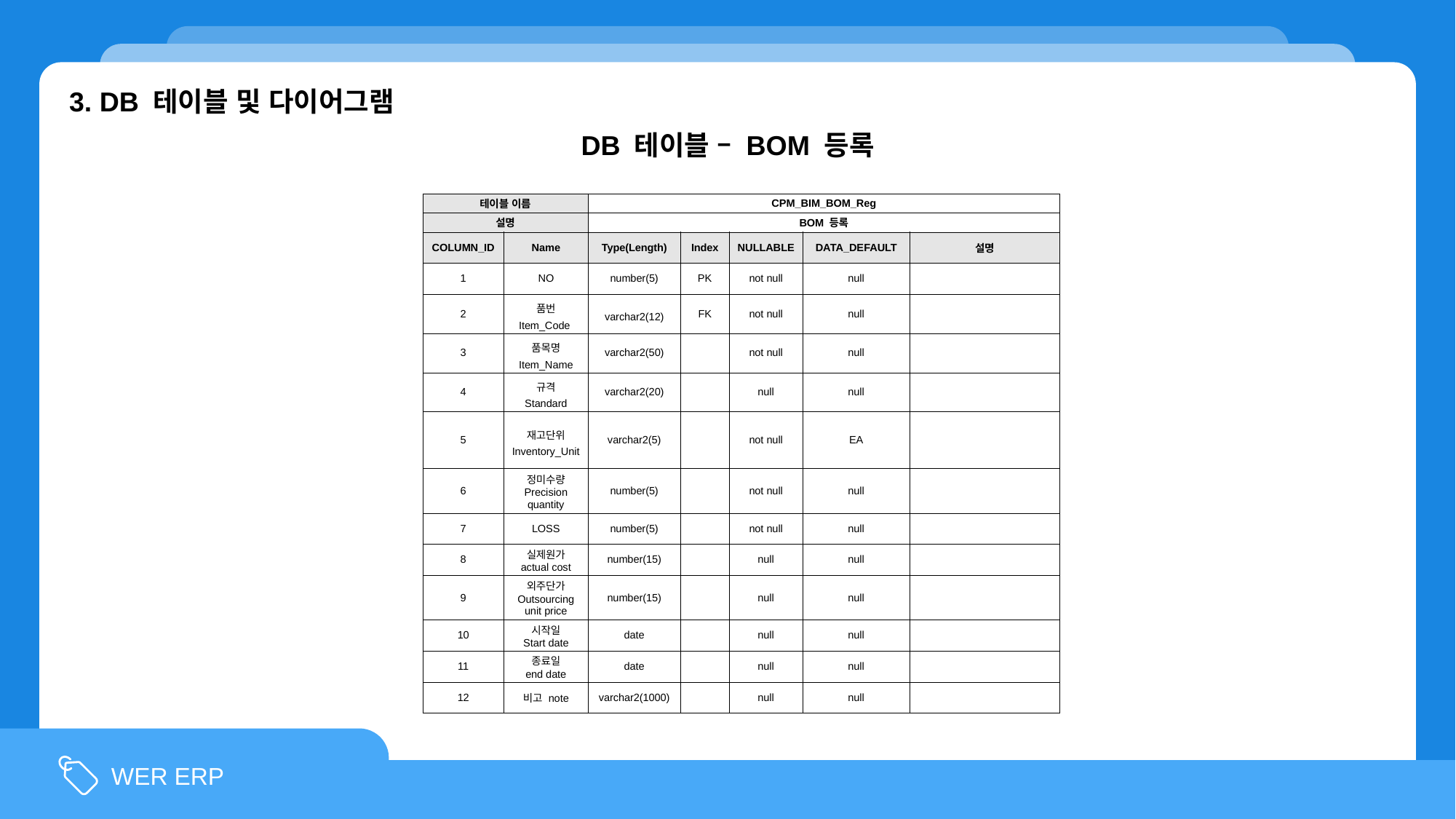

3. DB 테이블 및 다이어그램
DB 테이블 – BOM 등록
| 테이블 이름 |  | CPM\_BIM\_BOM\_Reg |  |  |  |  |
| --- | --- | --- | --- | --- | --- | --- |
| 설명 |  | BOM 등록 |  |  |  |  |
| COLUMN\_ID | Name | Type(Length) | Index | NULLABLE | DATA\_DEFAULT | 설명 |
| 1 | NO | number(5) | PK | not null | null |  |
| 2 | 품번 Item\_Code | varchar2(12) | FK | not null | null |  |
| 3 | 품목명 Item\_Name | varchar2(50) |  | not null | null |  |
| 4 | 규격 Standard | varchar2(20) |  | null | null |  |
| 5 | 재고단위 Inventory\_Unit | varchar2(5) |  | not null | EA |  |
| 6 | 정미수량 Precision quantity | number(5) |  | not null | null |  |
| 7 | LOSS | number(5) |  | not null | null |  |
| 8 | 실제원가 actual cost | number(15) |  | null | null |  |
| 9 | 외주단가 Outsourcing unit price | number(15) |  | null | null |  |
| 10 | 시작일 Start date | date |  | null | null |  |
| 11 | 종료일 end date | date |  | null | null |  |
| 12 | 비고 note | varchar2(1000) |  | null | null |  |

WER ERP